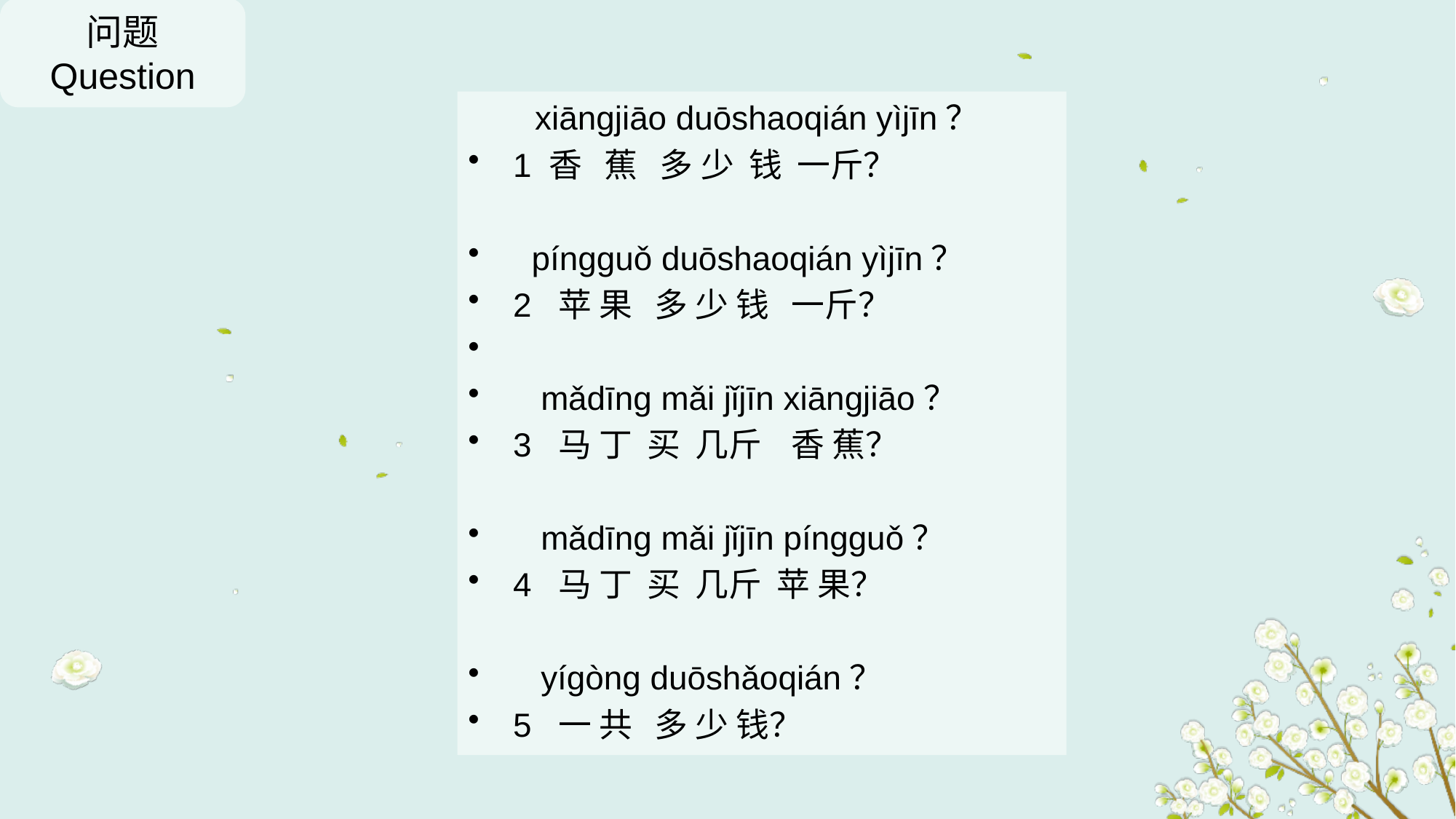

问题
Question
        xiānɡjiāo duōshaoqián yìjīn？
1 香   蕉   多 少  钱  一斤？

  pínɡɡuǒ duōshaoqián yìjīn？
2  苹 果   多 少 钱   一斤？

   mǎdīnɡ mǎi jǐjīn xiānɡjiāo？
3  马 丁  买  几斤    香 蕉？

   mǎdīnɡ mǎi jǐjīn pínɡɡuǒ？
4  马 丁  买  几斤  苹 果？

   yíɡònɡ duōshǎoqián？
5  一 共   多 少 钱？